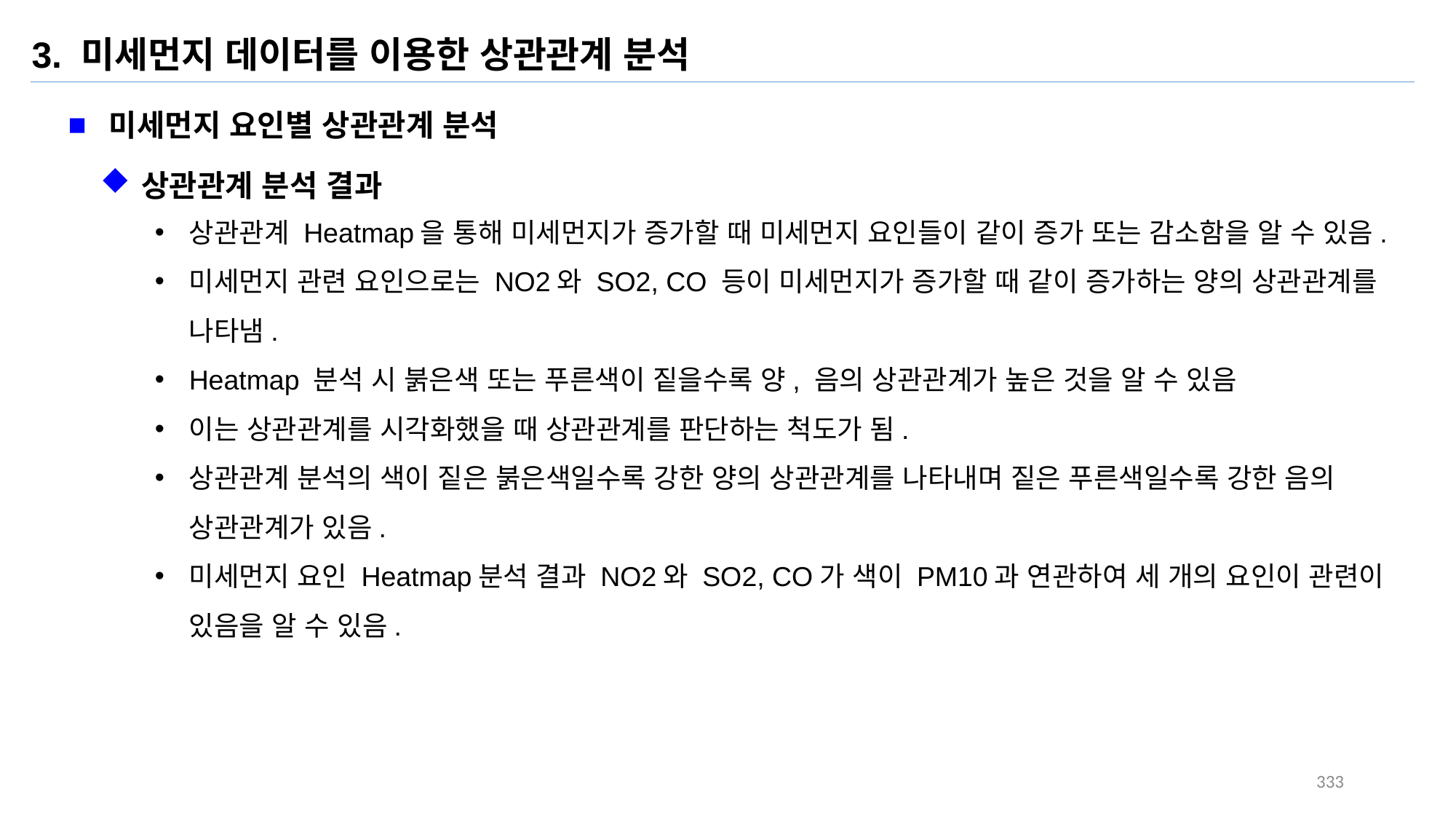

3. 미세먼지 데이터를 이용한 상관관계 분석
미세먼지 요인별 상관관계 분석

상관관계 Heatmap을 통해 미세먼지가 증가할 때 미세먼지 요인들이 같이 증가 또는 감소함을 알 수 있음.
미세먼지 관련 요인으로는 NO2와 SO2, CO 등이 미세먼지가 증가할 때 같이 증가하는 양의 상관관계를 나타냄.
Heatmap 분석 시 붉은색 또는 푸른색이 짙을수록 양, 음의 상관관계가 높은 것을 알 수 있음
이는 상관관계를 시각화했을 때 상관관계를 판단하는 척도가 됨.
상관관계 분석의 색이 짙은 붉은색일수록 강한 양의 상관관계를 나타내며 짙은 푸른색일수록 강한 음의 상관관계가 있음.
미세먼지 요인 Heatmap분석 결과 NO2와 SO2, CO가 색이 PM10과 연관하여 세 개의 요인이 관련이 있음을 알 수 있음.

상관관계 분석 결과
333